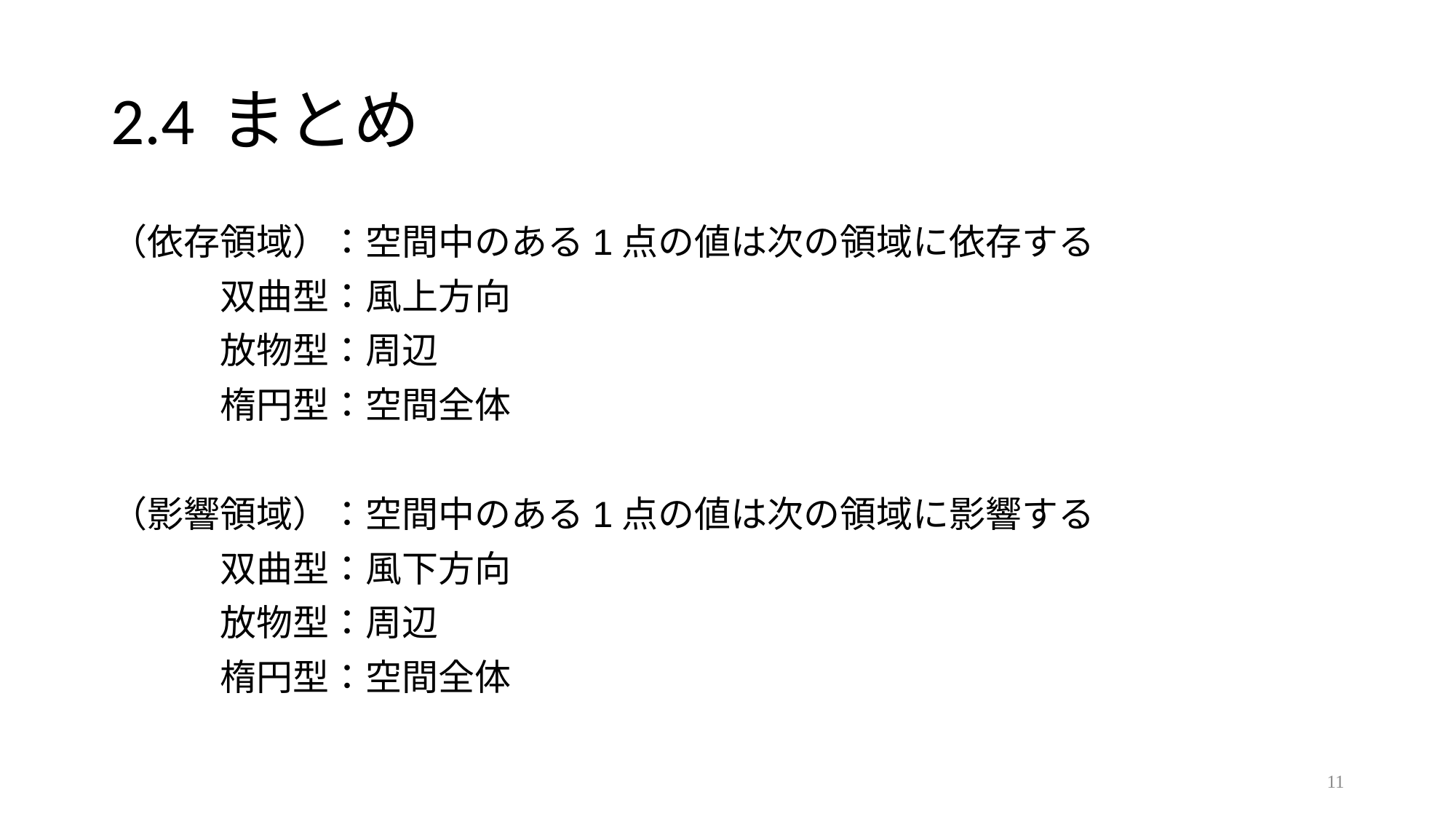

# 2.4	まとめ
（依存領域）：空間中のある1点の値は次の領域に依存する
	双曲型：風上方向
	放物型：周辺
	楕円型：空間全体

（影響領域）：空間中のある1点の値は次の領域に影響する
	双曲型：風下方向
	放物型：周辺
	楕円型：空間全体

11